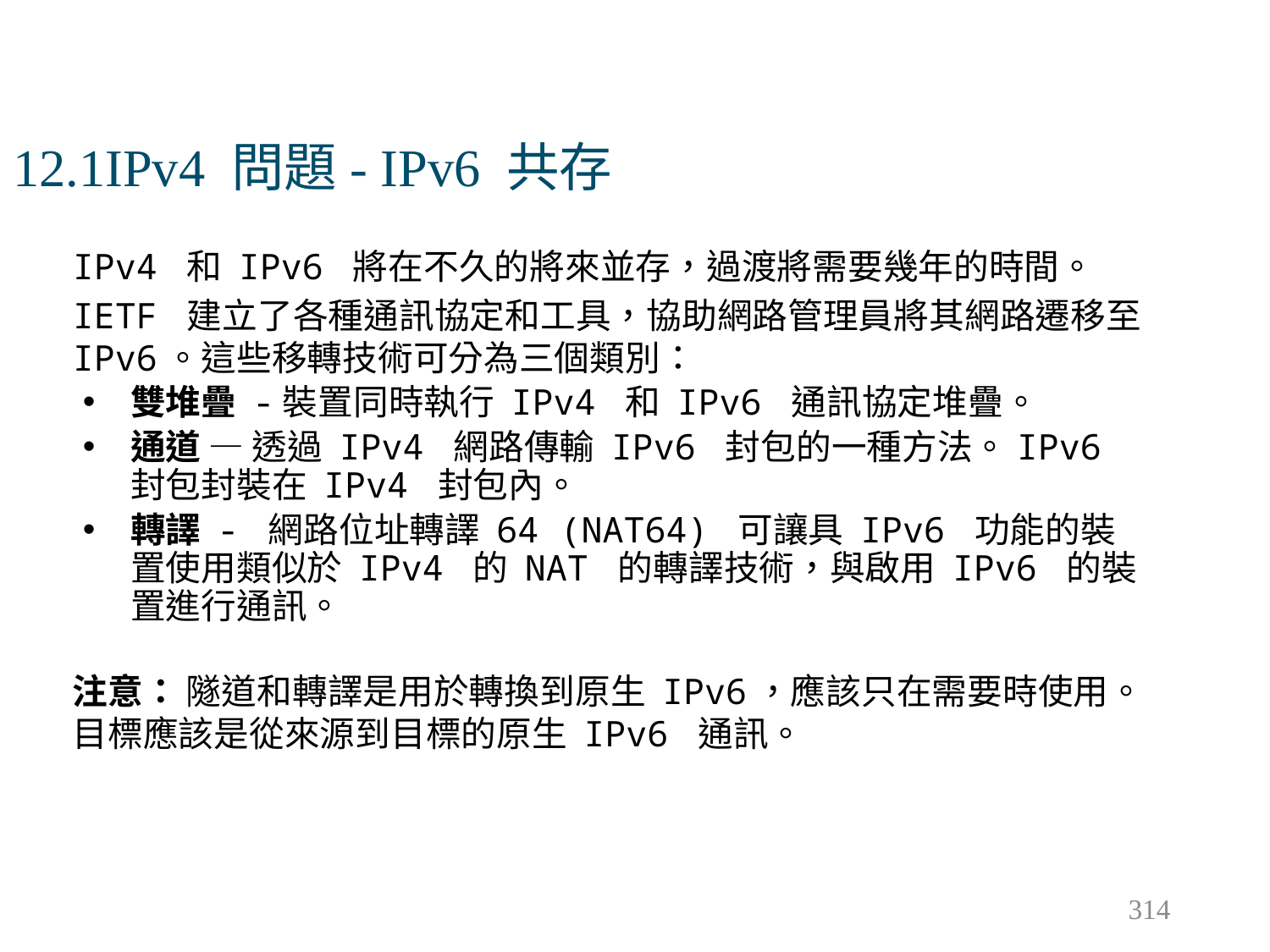

# 12.1IPv4 問題- IPv6 共存
IPv4 和 IPv6 將在不久的將來並存，過渡將需要幾年的時間。
IETF 建立了各種通訊協定和工具，協助網路管理員將其網路遷移至 IPv6。這些移轉技術可分為三個類別：
雙堆疊 -裝置同時執行 IPv4 和 IPv6 通訊協定堆疊。
通道 — 透過 IPv4 網路傳輸 IPv6 封包的一種方法。IPv6 封包封裝在 IPv4 封包內。
轉譯 - 網路位址轉譯 64 (NAT64) 可讓具 IPv6 功能的裝置使用類似於 IPv4 的 NAT 的轉譯技術，與啟用 IPv6 的裝置進行通訊。
注意： 隧道和轉譯是用於轉換到原生 IPv6，應該只在需要時使用。目標應該是從來源到目標的原生 IPv6 通訊。
314